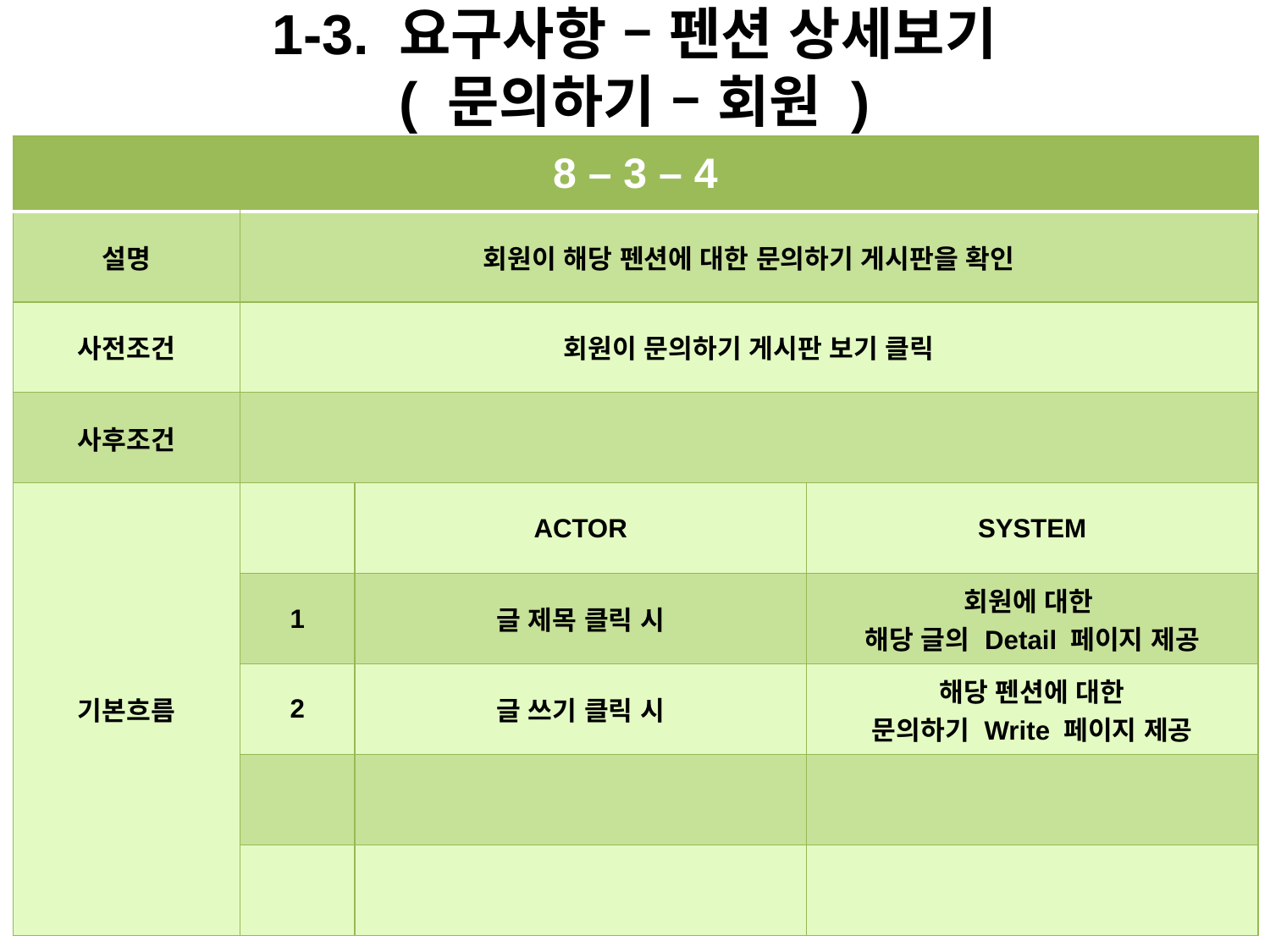

# 1-3. 요구사항 – 펜션 상세보기 ( 문의하기 – 회원 )
| 8 – 3 – 4 |  |  |  |
| --- | --- | --- | --- |
| 설명 | 회원이 해당 펜션에 대한 문의하기 게시판을 확인 |  |  |
| 사전조건 | 회원이 문의하기 게시판 보기 클릭 |  |  |
| 사후조건 |  |  |  |
| 기본흐름 |  | ACTOR | SYSTEM |
|  | 1 | 글 제목 클릭 시 | 회원에 대한 해당 글의 Detail 페이지 제공 |
|  | 2 | 글 쓰기 클릭 시 | 해당 펜션에 대한 문의하기 Write 페이지 제공 |
|  |  |  |  |
|  |  |  |  |